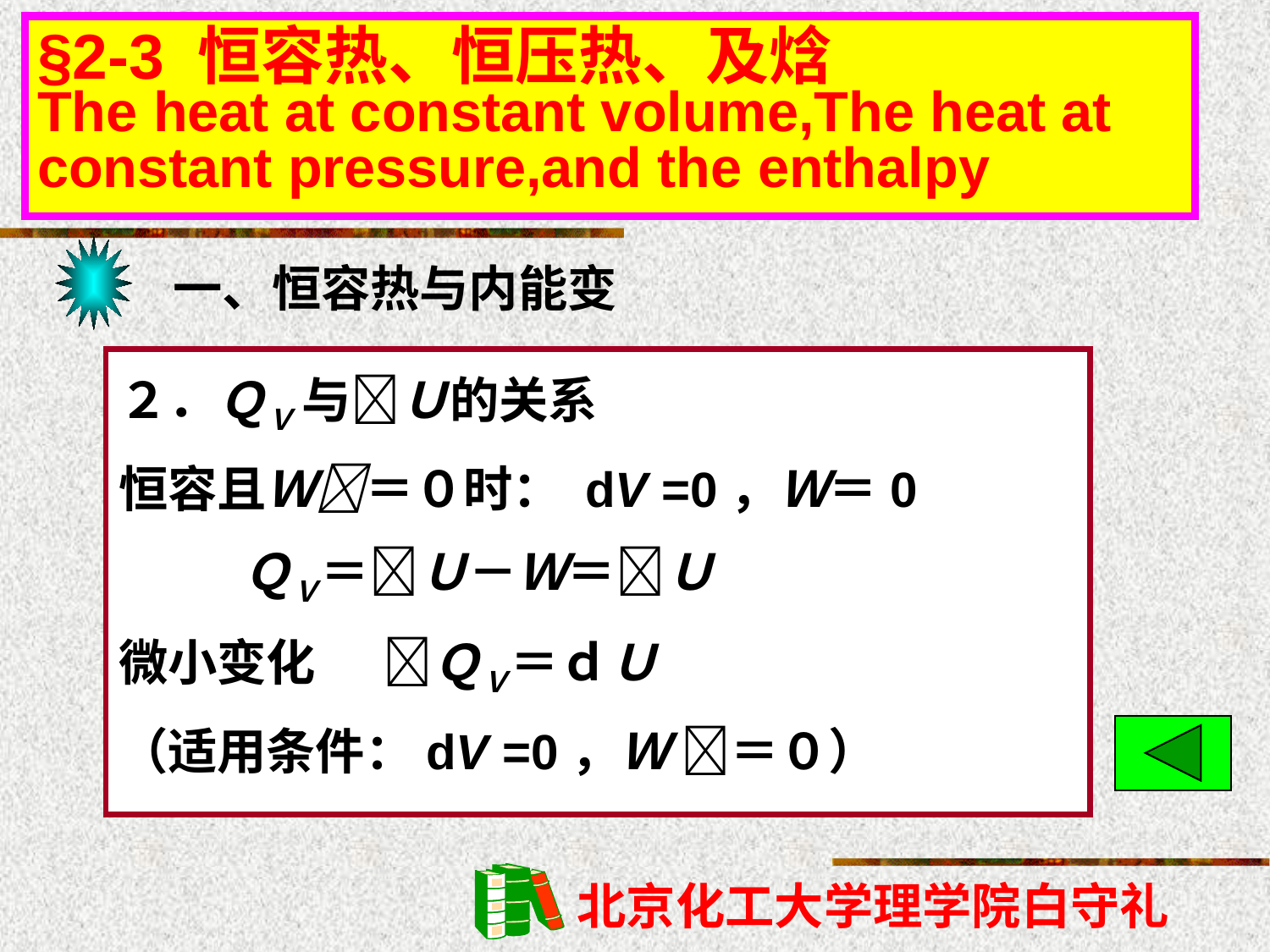

§2-3 恒容热、恒压热、及焓
The heat at constant volume,The heat at constant pressure,and the enthalpy

一、恒容热与内能变
２．ＱＶ 与ΔＵ的关系
恒容且Ｗ′＝０时： dV =0，Ｗ＝0
          ＱＶ＝ΔＵ－Ｗ＝ΔＵ
微小变化      δＱＶ＝ｄＵ
（适用条件：dV =0，Ｗ ′＝０）